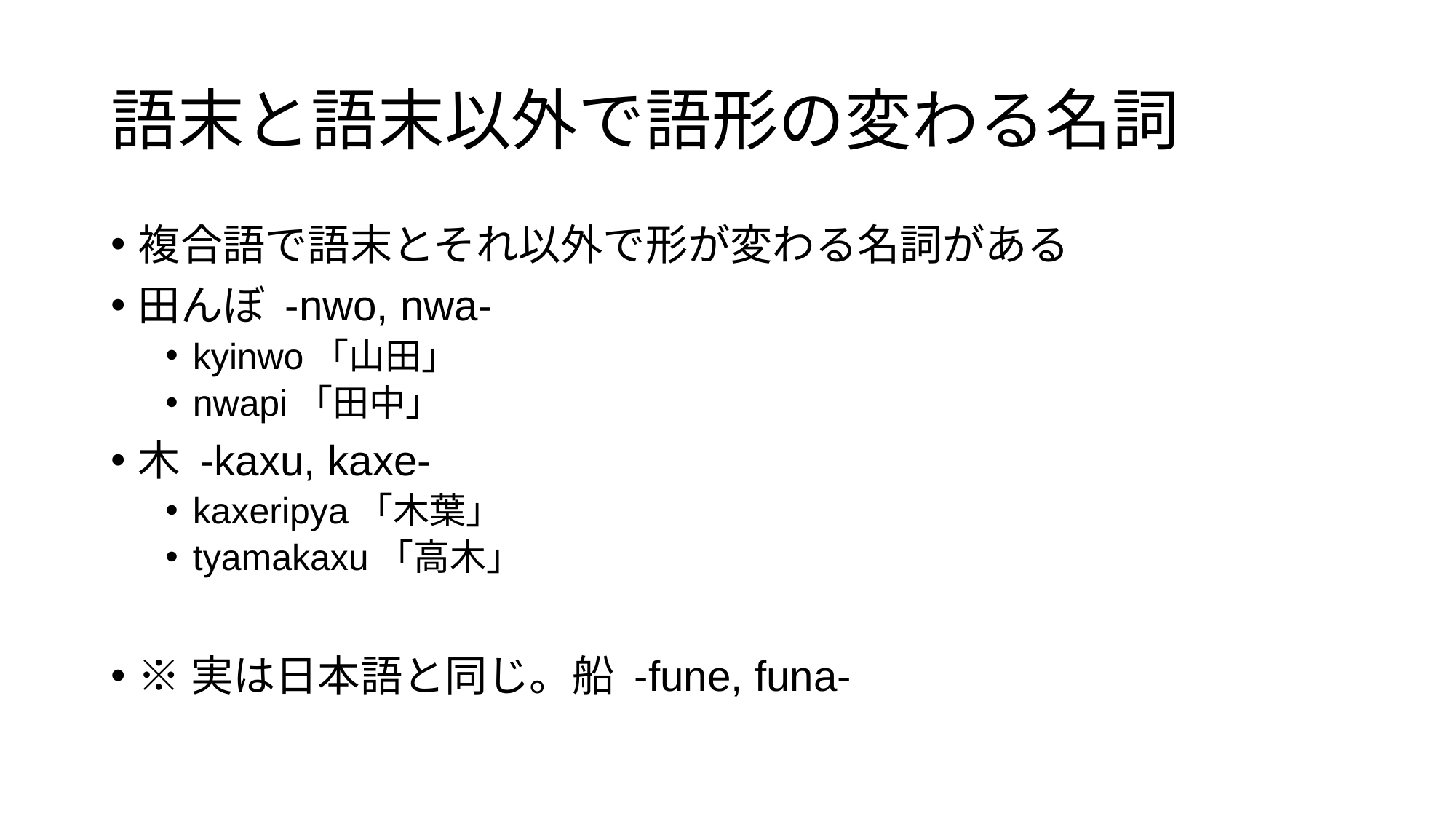

# 語末と語末以外で語形の変わる名詞
複合語で語末とそれ以外で形が変わる名詞がある
田んぼ -nwo, nwa-
kyinwo「山田」
nwapi「田中」
木 -kaxu, kaxe-
kaxeripya「木葉」
tyamakaxu「高木」

※実は日本語と同じ。船 -fune, funa-